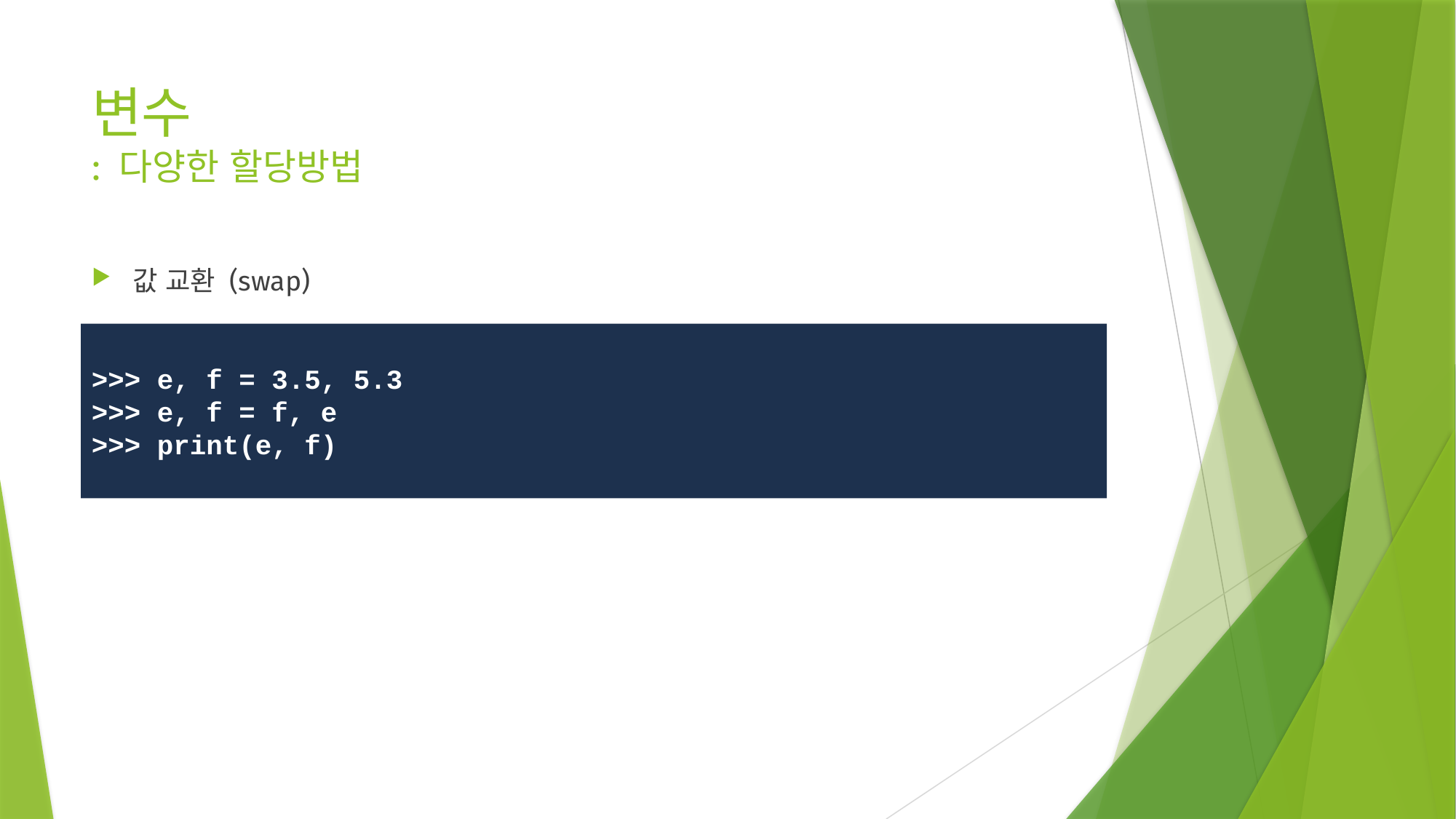

# 변수 : 다양한 할당방법
값 교환 (swap)

>>> e, f = 3.5, 5.3
>>> e, f = f, e
>>> print(e, f)